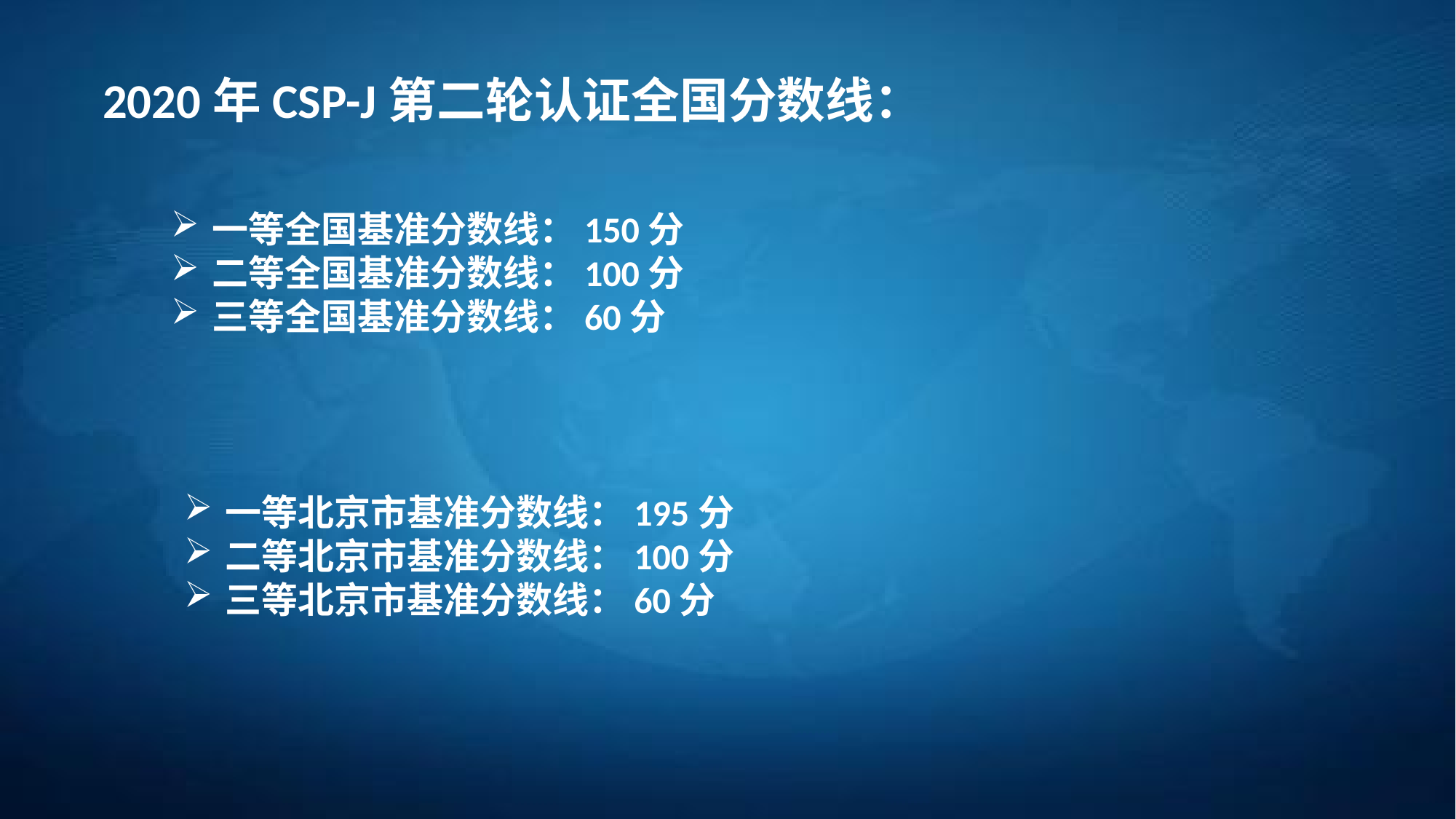

2020年CSP-J第二轮认证全国分数线：
一等全国基准分数线：150分
二等全国基准分数线：100分
三等全国基准分数线：60分
一等北京市基准分数线：195分
二等北京市基准分数线：100分
三等北京市基准分数线：60分